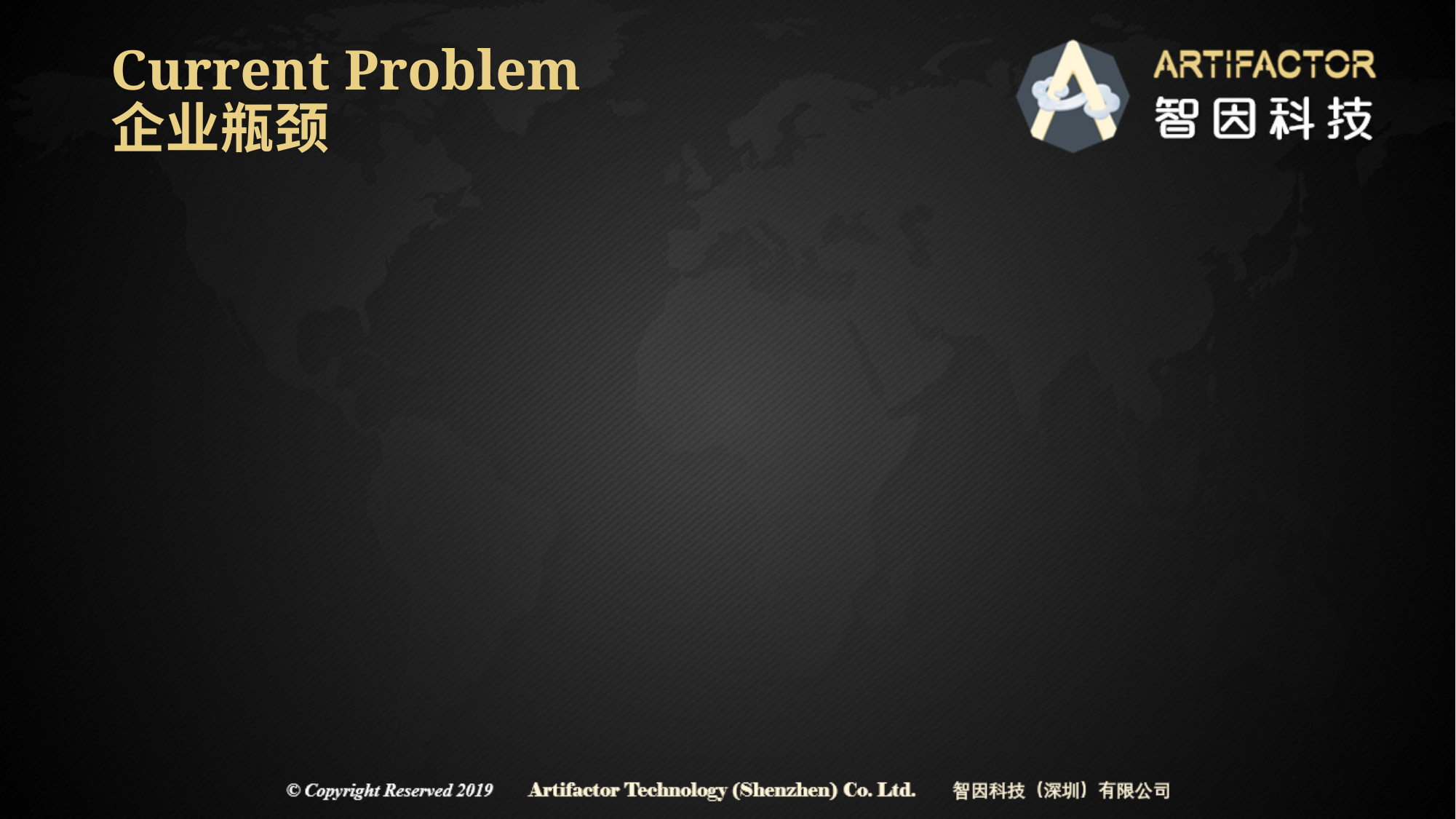

# Current Problem 企业瓶颈

生产流程
效率低

利润率
提升困难

企业资源
利用率低

库管运输
亟待提高

人员安排
产生内耗